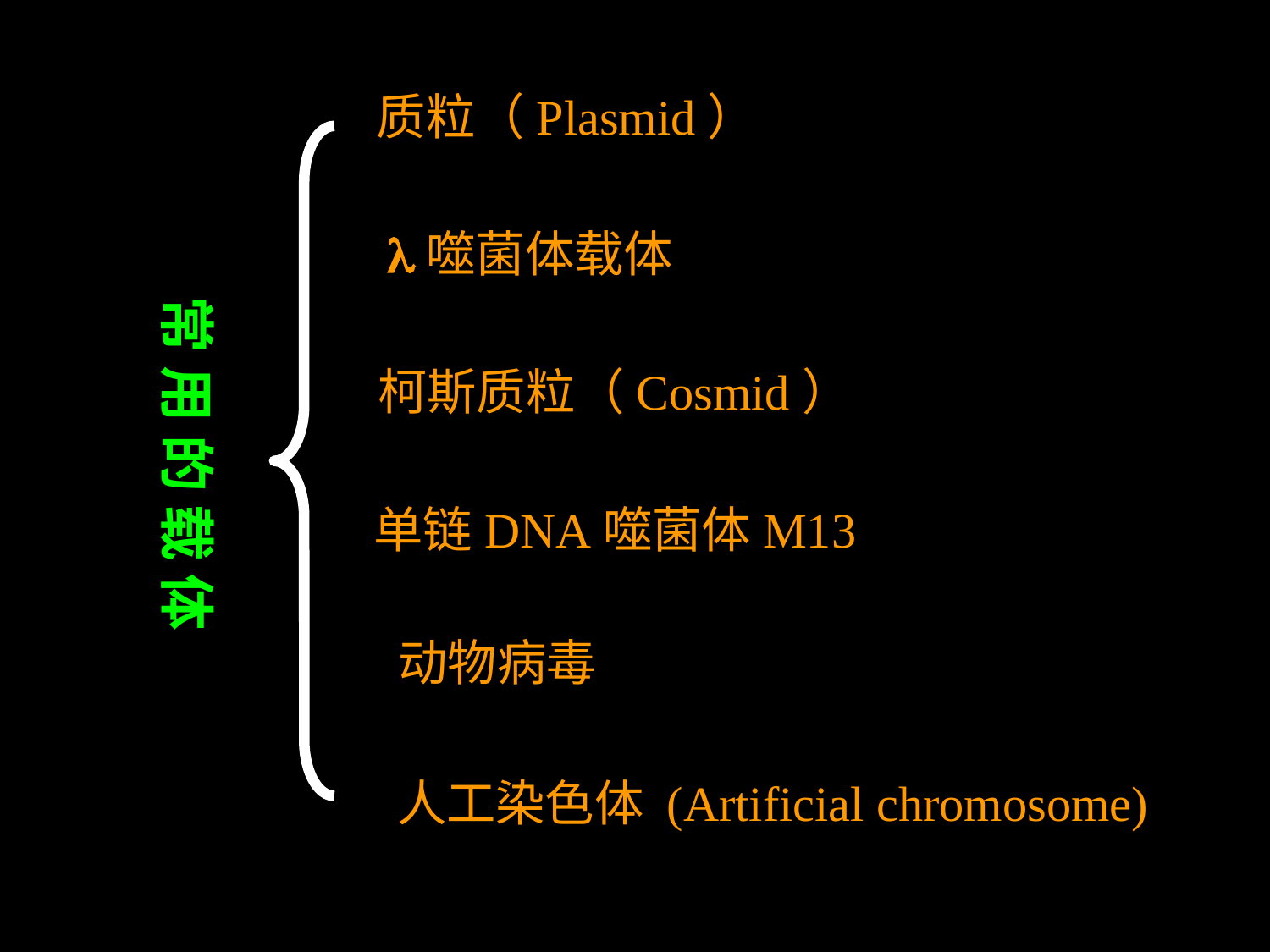

质粒（Plasmid）

常 用 的 载 体
λ噬菌体载体
柯斯质粒（Cosmid）
单链DNA噬菌体M13
动物病毒
人工染色体 (Artificial chromosome)